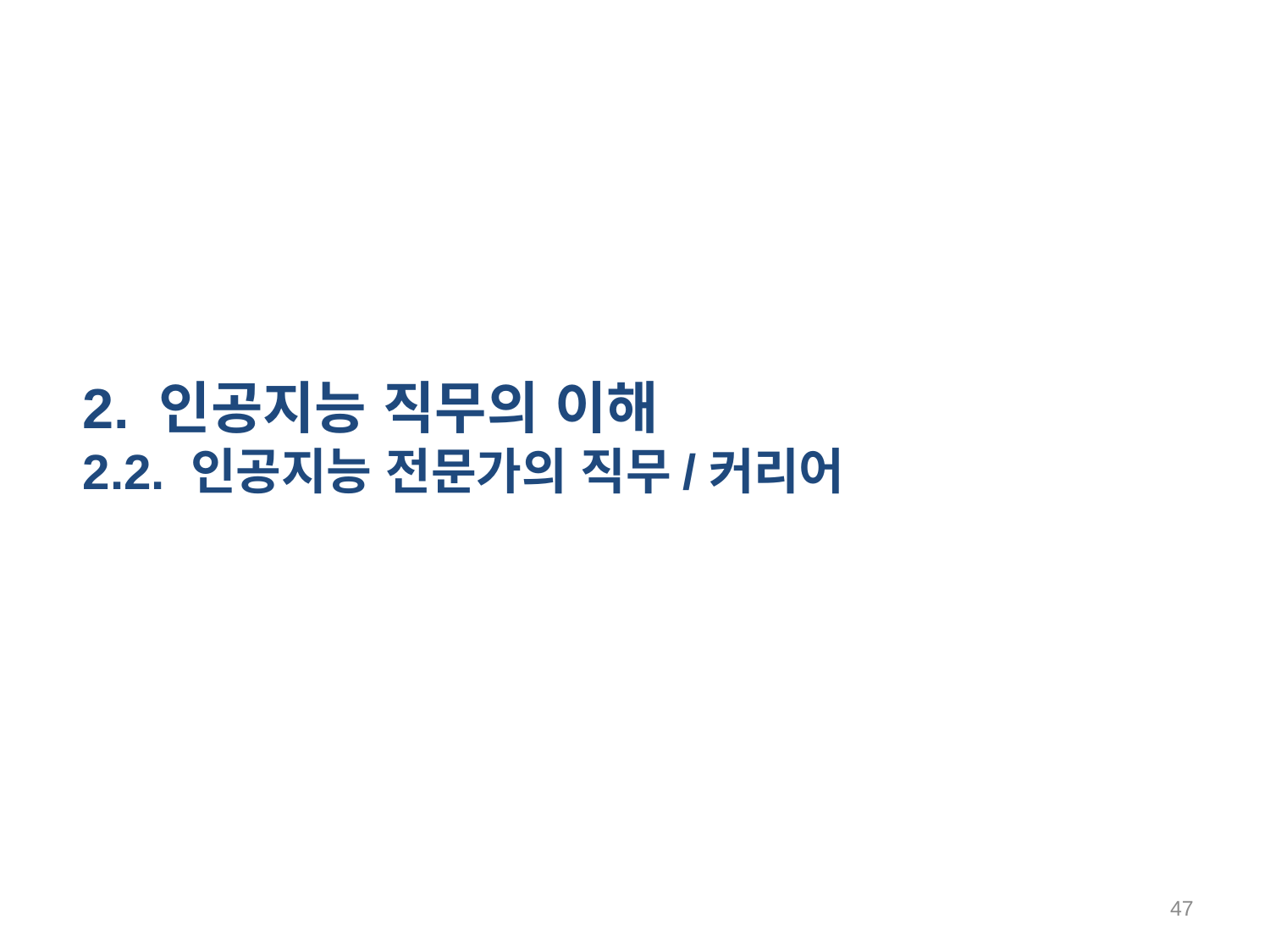

2. 인공지능 직무의 이해
2.2. 인공지능 전문가의 직무/커리어
47